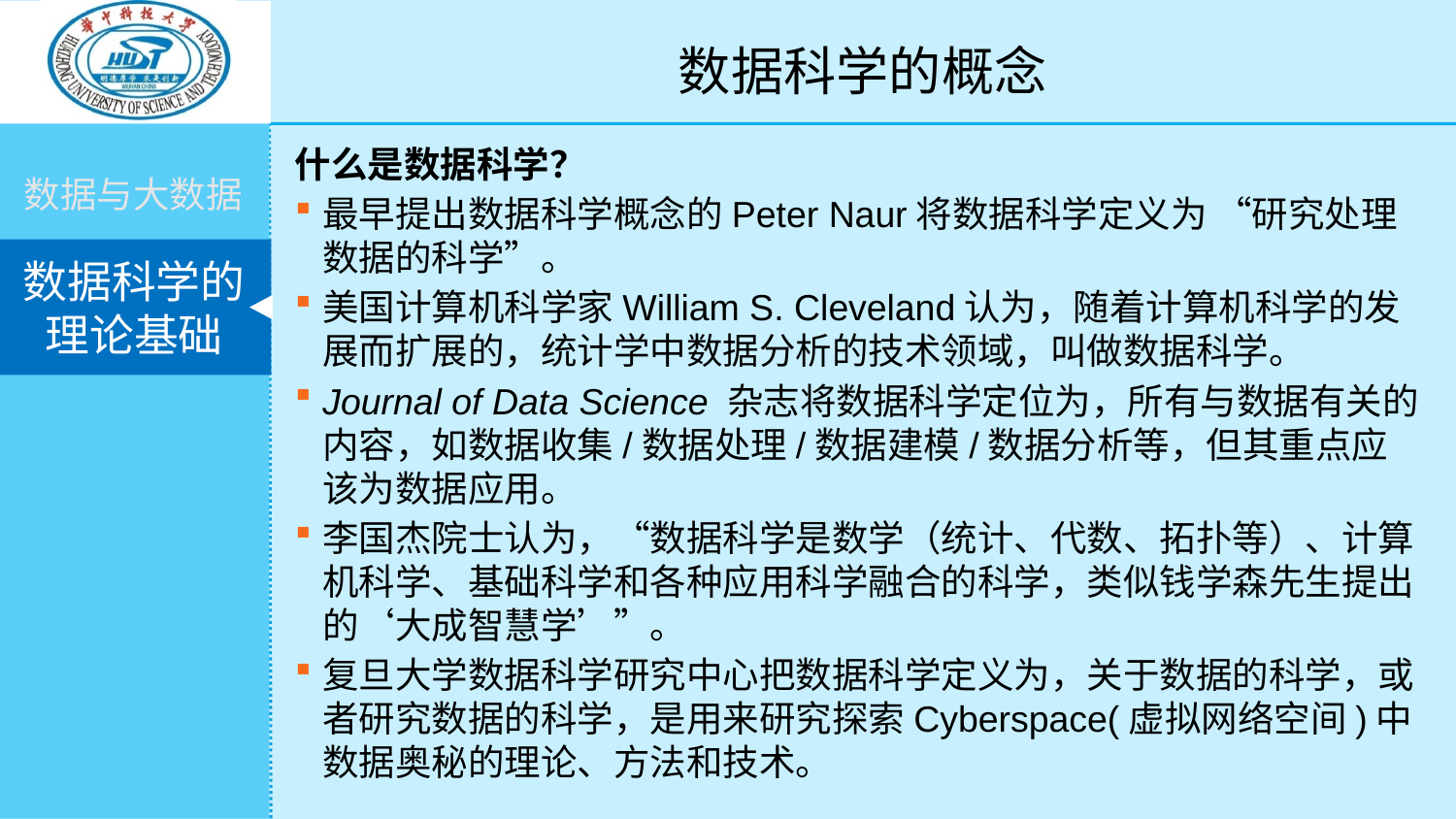

数据科学的概念
什么是数据科学？
最早提出数据科学概念的Peter Naur将数据科学定义为 “研究处理数据的科学”。
美国计算机科学家William S. Cleveland认为，随着计算机科学的发展而扩展的，统计学中数据分析的技术领域，叫做数据科学。
Journal of Data Science 杂志将数据科学定位为，所有与数据有关的内容，如数据收集/数据处理/数据建模/数据分析等，但其重点应该为数据应用。
李国杰院士认为，“数据科学是数学（统计、代数、拓扑等）、计算机科学、基础科学和各种应用科学融合的科学，类似钱学森先生提出的‘大成智慧学’”。
复旦大学数据科学研究中心把数据科学定义为，关于数据的科学，或者研究数据的科学，是用来研究探索Cyberspace(虚拟网络空间)中数据奥秘的理论、方法和技术。